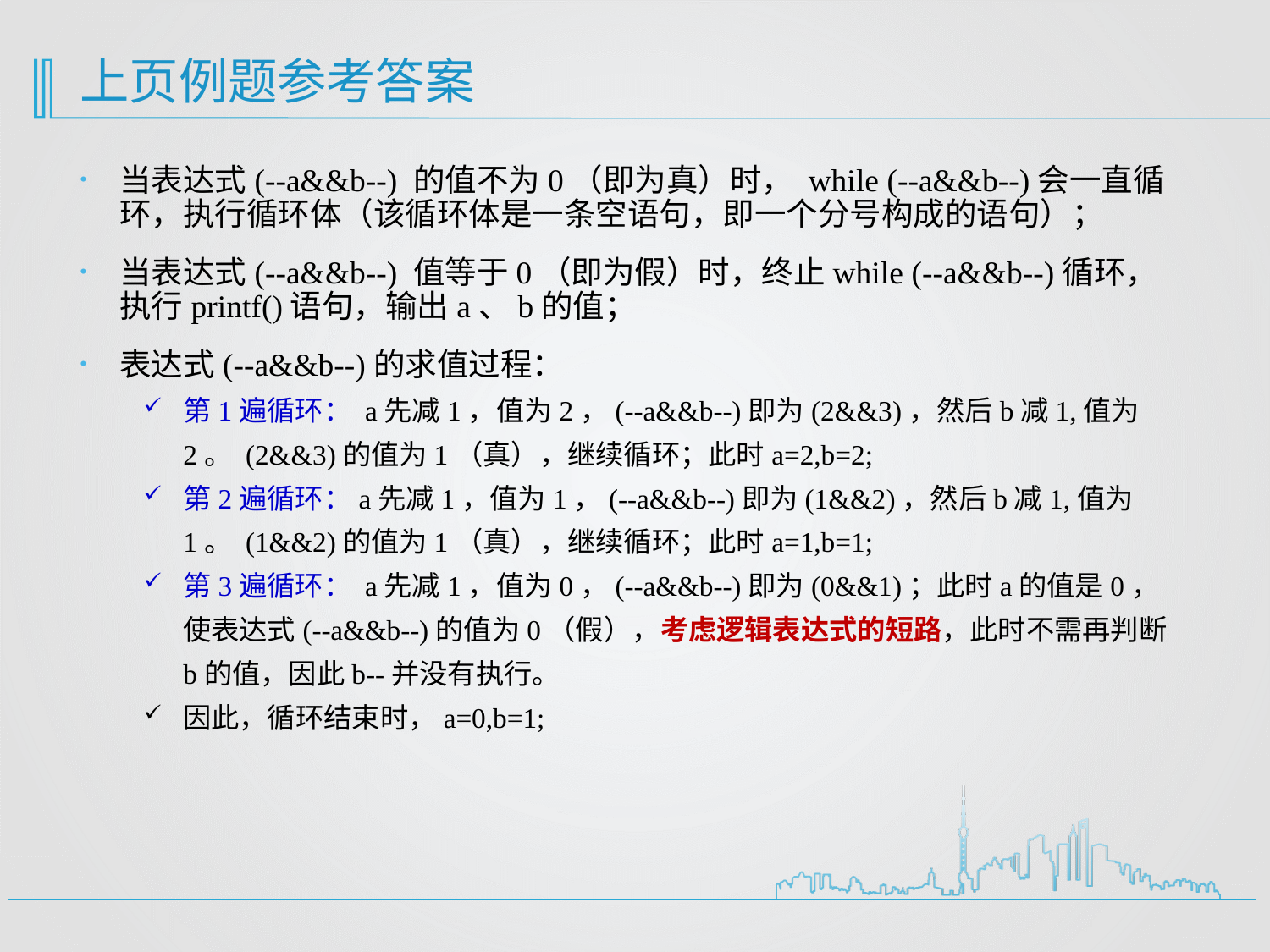

# 上页例题参考答案
当表达式(--a&&b--) 的值不为0（即为真）时， while (--a&&b--)会一直循环，执行循环体（该循环体是一条空语句，即一个分号构成的语句）；
当表达式(--a&&b--) 值等于0（即为假）时，终止while (--a&&b--)循环，执行printf()语句，输出a、b的值；
表达式(--a&&b--)的求值过程：
第1遍循环： a先减1，值为2，(--a&&b--)即为(2&&3)，然后b减1,值为2。 (2&&3)的值为1（真），继续循环；此时a=2,b=2;
第2遍循环：a先减1，值为1，(--a&&b--)即为(1&&2)，然后b减1,值为1。 (1&&2)的值为1（真），继续循环；此时a=1,b=1;
第3遍循环： a先减1，值为0，(--a&&b--)即为(0&&1)；此时a的值是0，使表达式(--a&&b--)的值为0（假），考虑逻辑表达式的短路，此时不需再判断b的值，因此b--并没有执行。
因此，循环结束时，a=0,b=1;